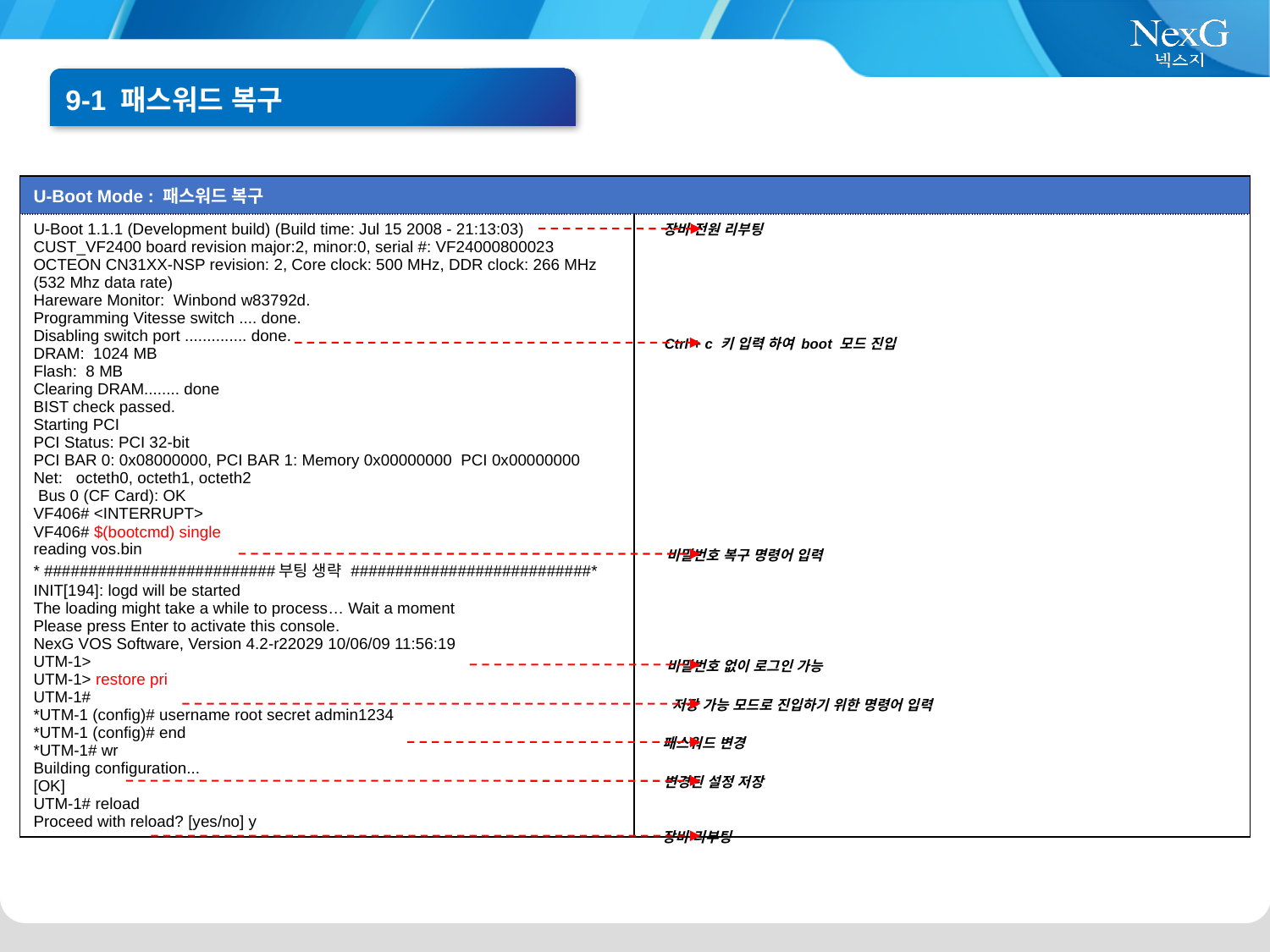

9-1 패스워드 복구
| U-Boot Mode : 패스워드 복구 |  |
| --- | --- |
| U-Boot 1.1.1 (Development build) (Build time: Jul 15 2008 - 21:13:03) CUST\_VF2400 board revision major:2, minor:0, serial #: VF24000800023 OCTEON CN31XX-NSP revision: 2, Core clock: 500 MHz, DDR clock: 266 MHz (532 Mhz data rate) Hareware Monitor: Winbond w83792d. Programming Vitesse switch .... done. Disabling switch port .............. done. DRAM: 1024 MB Flash: 8 MB Clearing DRAM........ done BIST check passed. Starting PCI PCI Status: PCI 32-bit PCI BAR 0: 0x08000000, PCI BAR 1: Memory 0x00000000 PCI 0x00000000 Net: octeth0, octeth1, octeth2 Bus 0 (CF Card): OK VF406# <INTERRUPT> VF406# $(bootcmd) single reading vos.bin \* ##########################부팅 생략 ###########################\* INIT[194]: logd will be started The loading might take a while to process… Wait a moment Please press Enter to activate this console. NexG VOS Software, Version 4.2-r22029 10/06/09 11:56:19 UTM-1> UTM-1> restore pri UTM-1# \*UTM-1 (config)# username root secret admin1234 \*UTM-1 (config)# end \*UTM-1# wr Building configuration... [OK] UTM-1# reload Proceed with reload? [yes/no] y |  |
장비 전원 리부팅

Ctrl + c 키 입력 하여 boot 모드 진입

비밀번호 복구 명령어 입력

비밀번호 없이 로그인 가능

저장 가능 모드로 진입하기 위한 명령어 입력

패스워드 변경

변경된 설정 저장

장비 리부팅